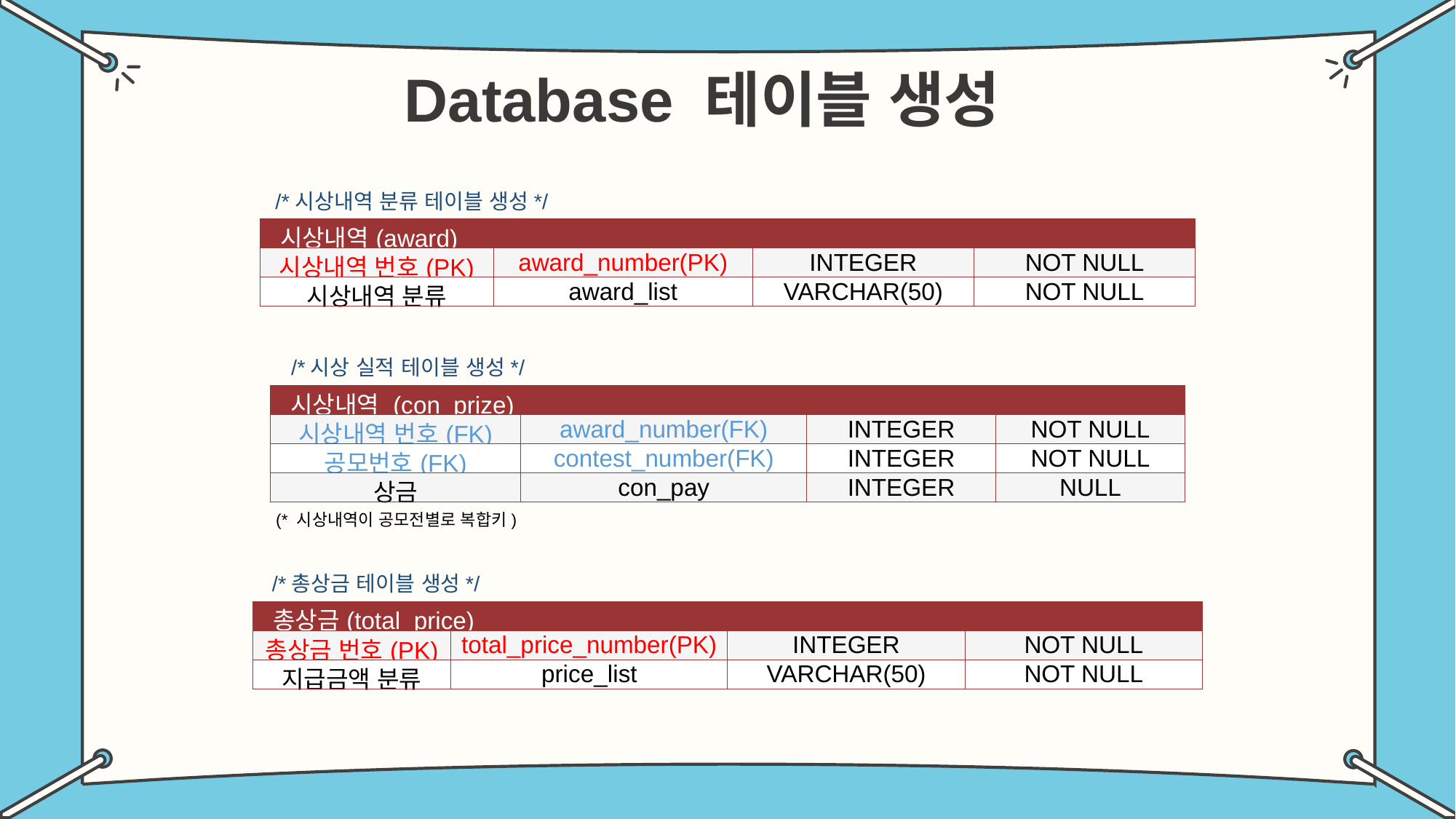

Database 테이블 생성
/*시상내역 분류 테이블 생성*/
| 시상내역(award) |  |  |  |
| --- | --- | --- | --- |
| 시상내역 번호(PK) | award\_number(PK) | INTEGER | NOT NULL |
| 시상내역 분류 | award\_list | VARCHAR(50) | NOT NULL |
/*시상 실적 테이블 생성*/
| 시상내역 (con\_prize) |  |  |  |
| --- | --- | --- | --- |
| 시상내역 번호(FK) | award\_number(FK) | INTEGER | NOT NULL |
| 공모번호(FK) | contest\_number(FK) | INTEGER | NOT NULL |
| 상금 | con\_pay | INTEGER | NULL |
(* 시상내역이 공모전별로 복합키)
/*총상금 테이블 생성*/
| 총상금(total\_price) |  |  |  |
| --- | --- | --- | --- |
| 총상금 번호(PK) | total\_price\_number(PK) | INTEGER | NOT NULL |
| 지급금액 분류 | price\_list | VARCHAR(50) | NOT NULL |